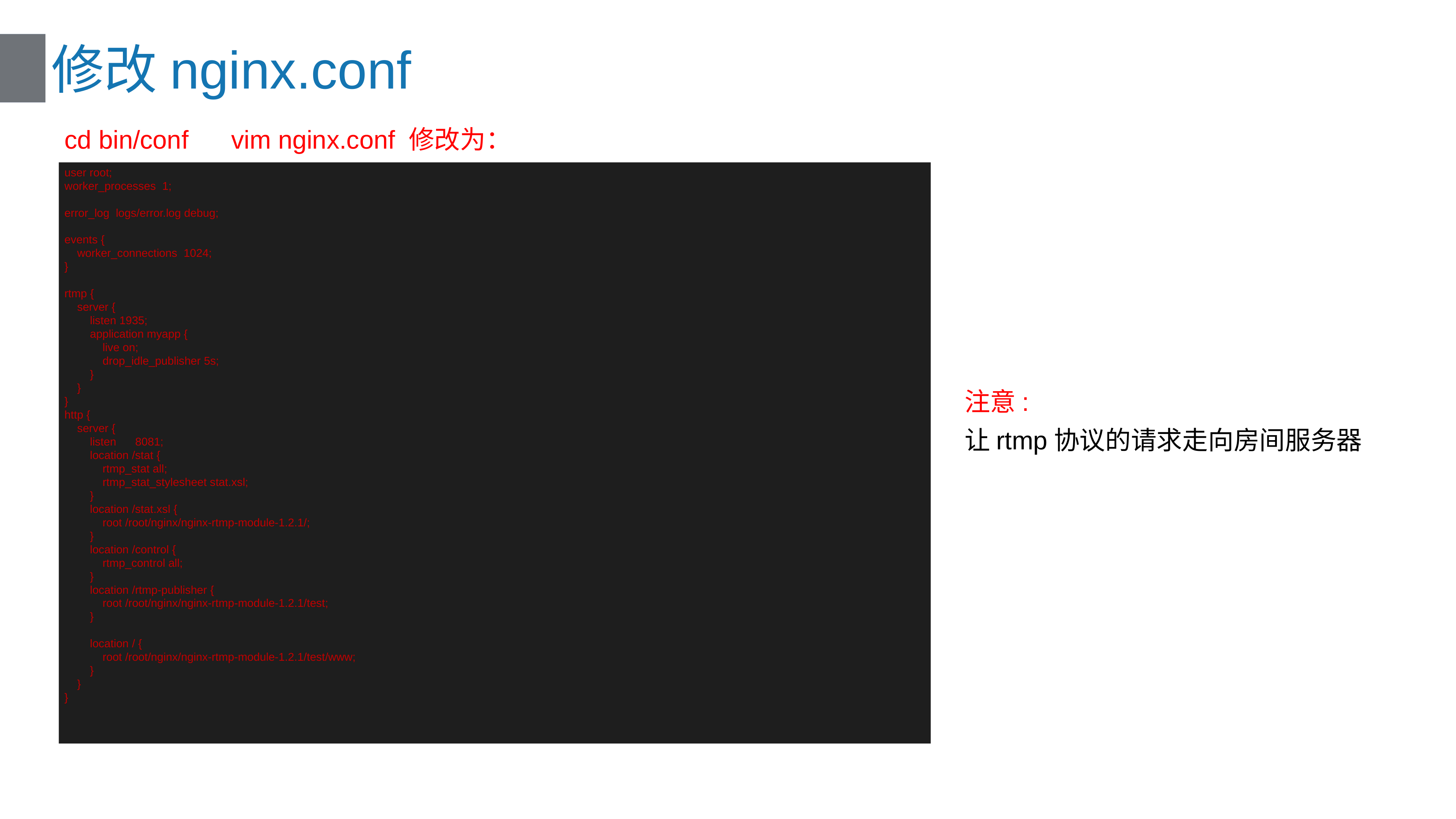

# 修改nginx.conf
cd bin/conf      vim nginx.conf 修改为：
user root;
worker_processes  1;

error_log  logs/error.log debug;

events {
    worker_connections  1024;
}

rtmp {
    server {
        listen 1935;
        application myapp {
            live on;
            drop_idle_publisher 5s;
        }
    }
}
http {
    server {
        listen      8081;
        location /stat {
            rtmp_stat all;
            rtmp_stat_stylesheet stat.xsl;
        }
        location /stat.xsl {
            root /root/nginx/nginx-rtmp-module-1.2.1/;
        }
        location /control {
            rtmp_control all;
        }
        location /rtmp-publisher {
            root /root/nginx/nginx-rtmp-module-1.2.1/test;
        }

        location / {
            root /root/nginx/nginx-rtmp-module-1.2.1/test/www;
        }
    }
}
注意:
让rtmp协议的请求走向房间服务器